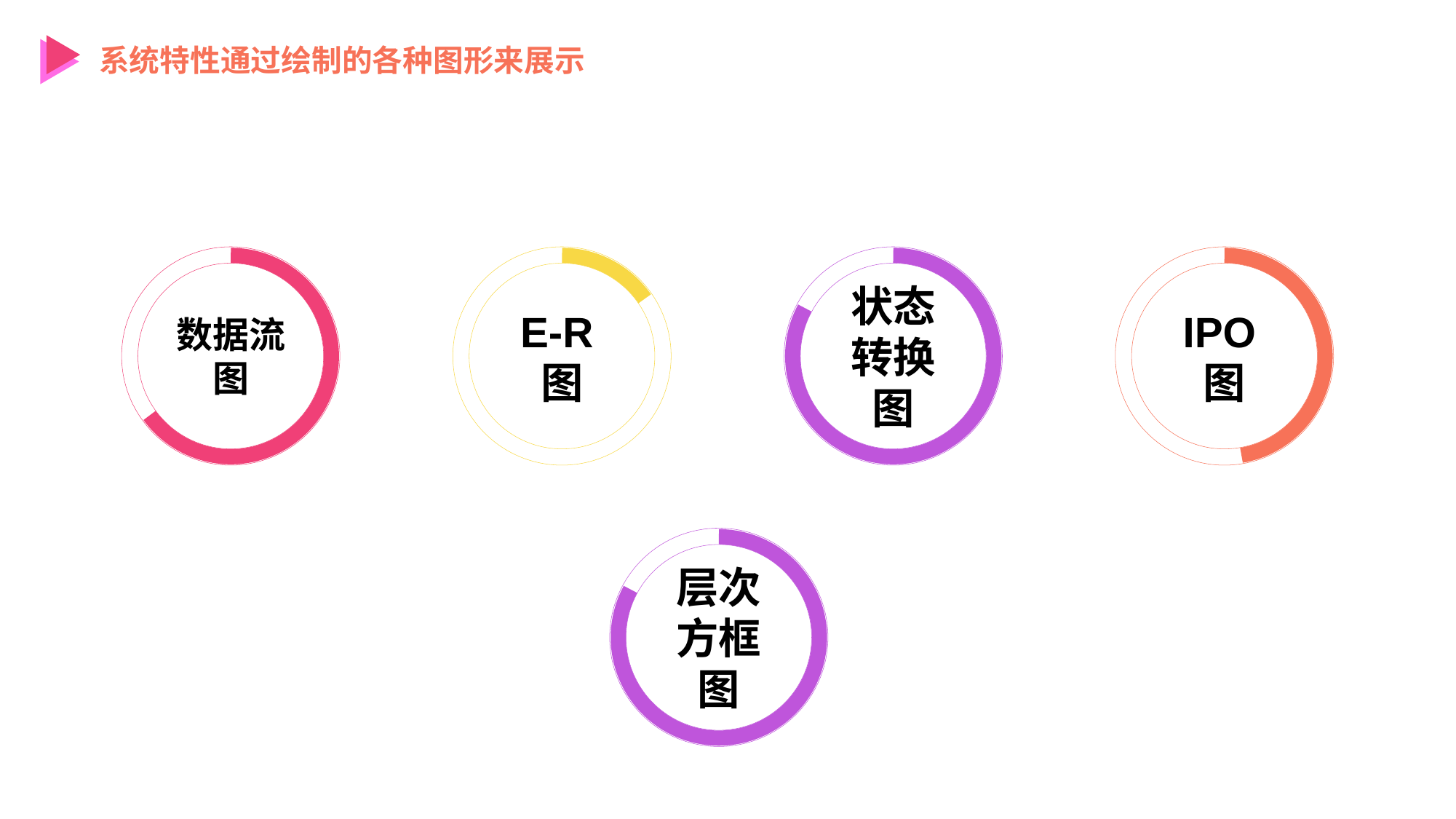

系统特性通过绘制的各种图形来展示

数据流图

E-R图

状态转换图

IPO图

层次方框图